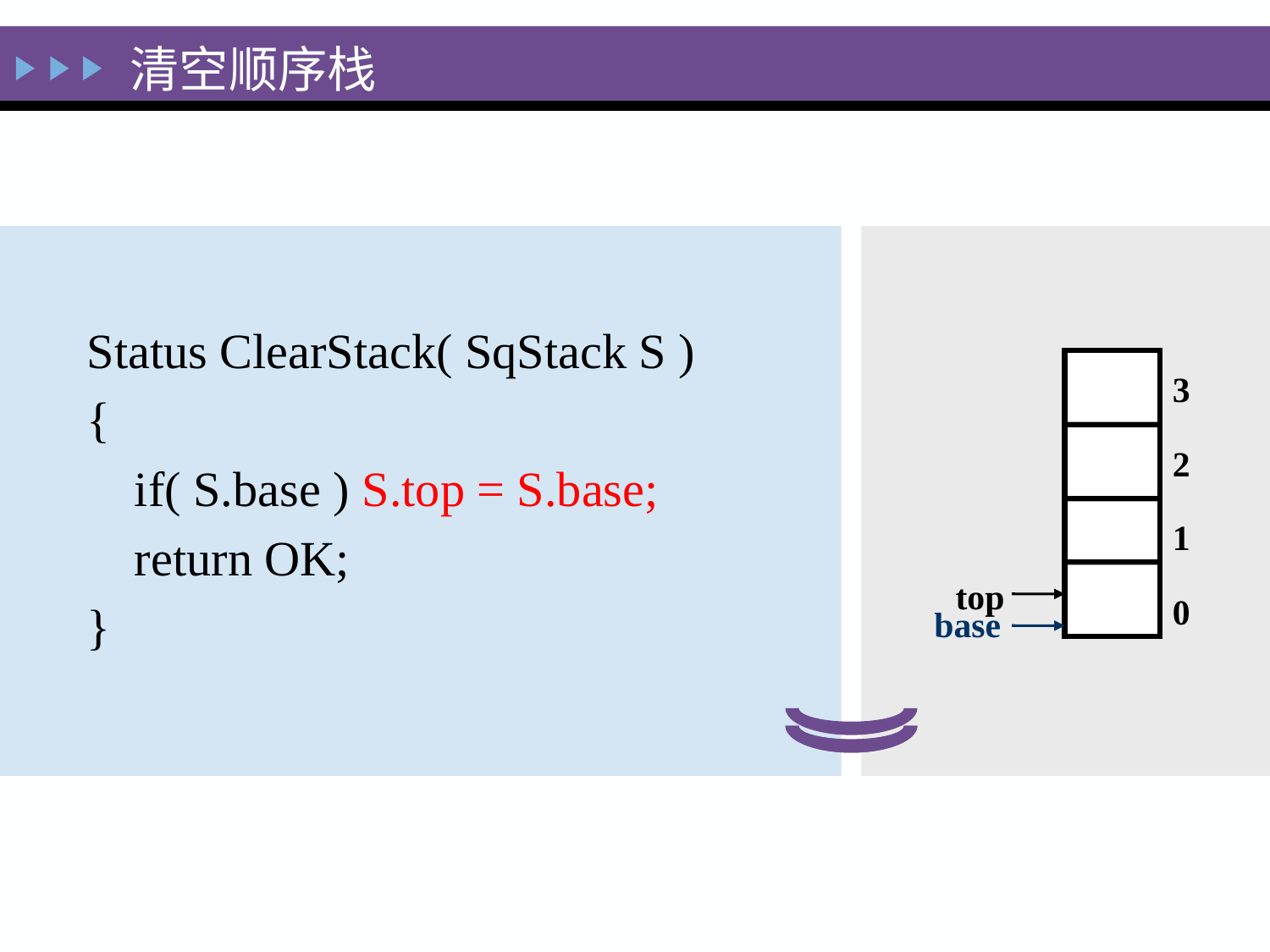

# 清空顺序栈

Status ClearStack( SqStack S )
{
	if( S.base ) S.top = S.base;
	return OK;
}

3

2

1

top
0

base